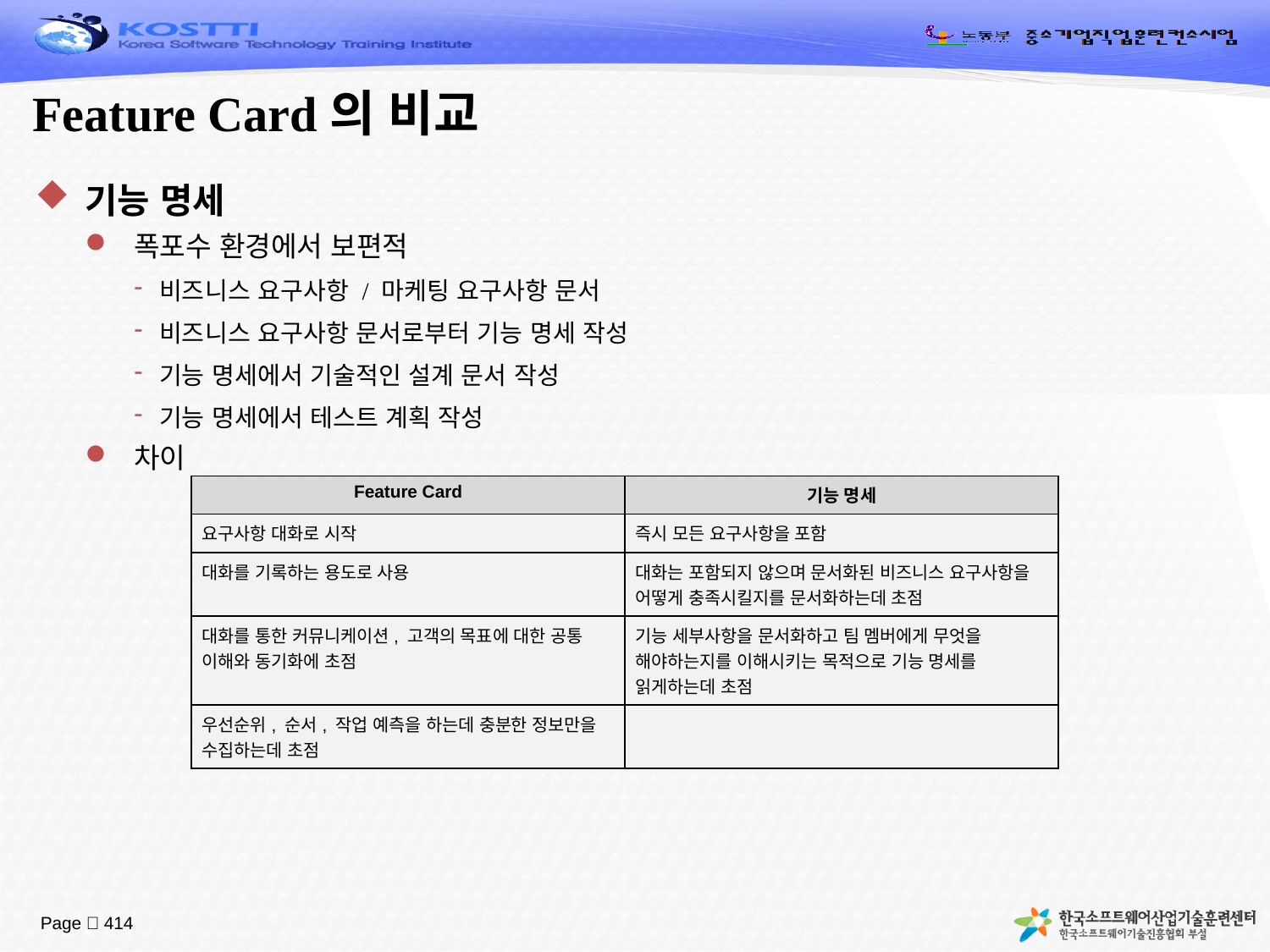

# Feature Card의 비교
기능 명세
폭포수 환경에서 보편적
비즈니스 요구사항 / 마케팅 요구사항 문서
비즈니스 요구사항 문서로부터 기능 명세 작성
기능 명세에서 기술적인 설계 문서 작성
기능 명세에서 테스트 계획 작성
차이
| Feature Card | 기능 명세 |
| --- | --- |
| 요구사항 대화로 시작 | 즉시 모든 요구사항을 포함 |
| 대화를 기록하는 용도로 사용 | 대화는 포함되지 않으며 문서화된 비즈니스 요구사항을 어떻게 충족시킬지를 문서화하는데 초점 |
| 대화를 통한 커뮤니케이션, 고객의 목표에 대한 공통 이해와 동기화에 초점 | 기능 세부사항을 문서화하고 팀 멤버에게 무엇을 해야하는지를 이해시키는 목적으로 기능 명세를 읽게하는데 초점 |
| 우선순위, 순서, 작업 예측을 하는데 충분한 정보만을 수집하는데 초점 |  |